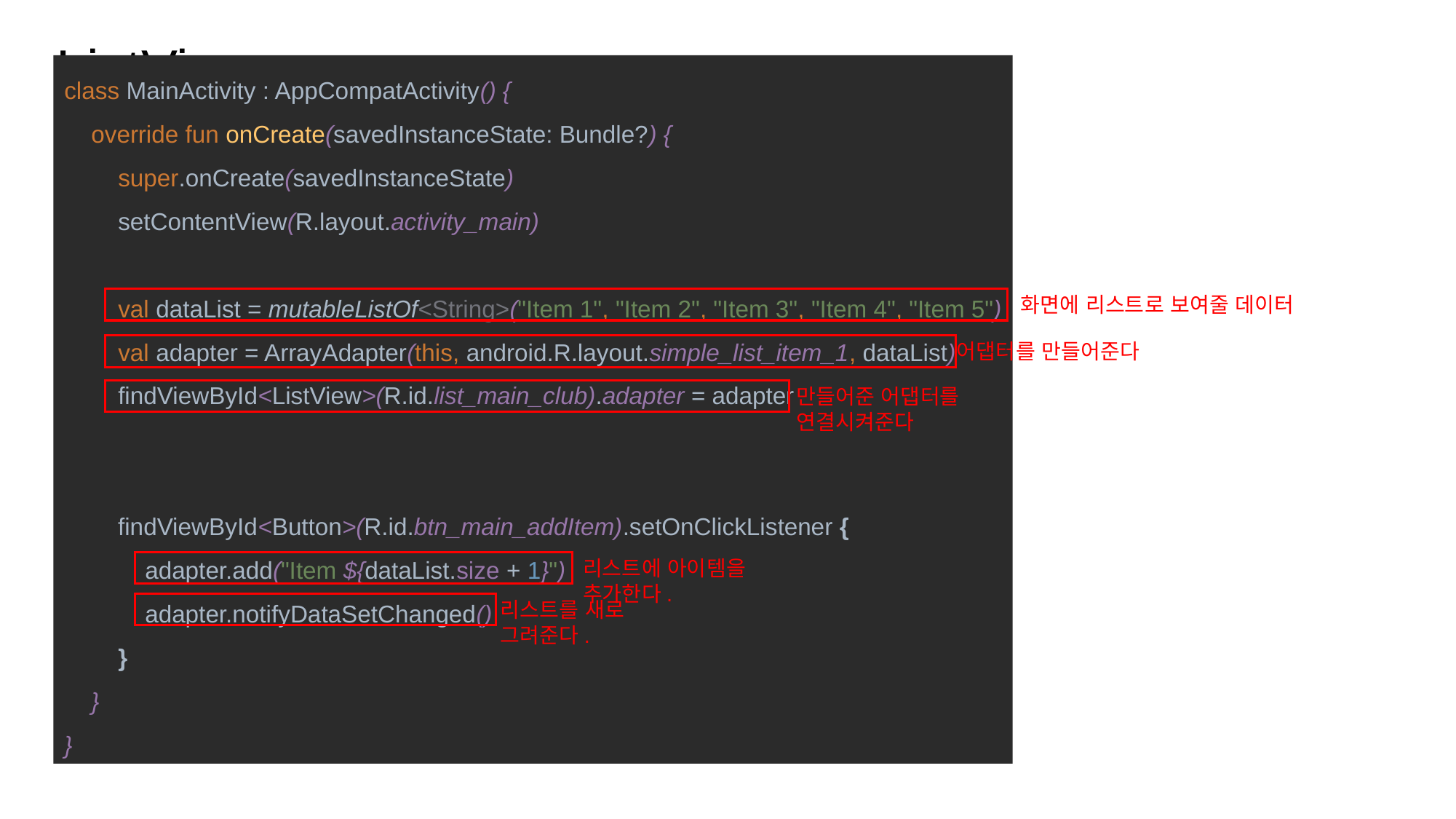

ListView
class MainActivity : AppCompatActivity() {
    override fun onCreate(savedInstanceState: Bundle?) {
        super.onCreate(savedInstanceState)
        setContentView(R.layout.activity_main)
        val dataList = mutableListOf<String>("Item 1", "Item 2", "Item 3", "Item 4", "Item 5")
        val adapter = ArrayAdapter(this, android.R.layout.simple_list_item_1, dataList)
        findViewById<ListView>(R.id.list_main_club).adapter = adapter
        findViewById<Button>(R.id.btn_main_addItem).setOnClickListener {
            adapter.add("Item ${dataList.size + 1}")
            adapter.notifyDataSetChanged()
        }
    }
}
나눔스퀘어OTF ExtraBold
나눔스퀘어OTF Bold
나눔스퀘어OTF
나눔스퀘어_ac ExtraBold
화면에 리스트로 보여줄 데이터

어댑터를 만들어준다

나눔스퀘어_ac Bold
만들어준 어댑터를 연결시켜준다

나눔스퀘어_ac
나눔스퀘어 ExtraBold
나눔스퀘어 Bold
리스트에 아이템을 추가한다.

리스트를 새로 그려준다.

나눔스퀘어
실행 화면
XML
나눔스퀘어 Light
Kotlin